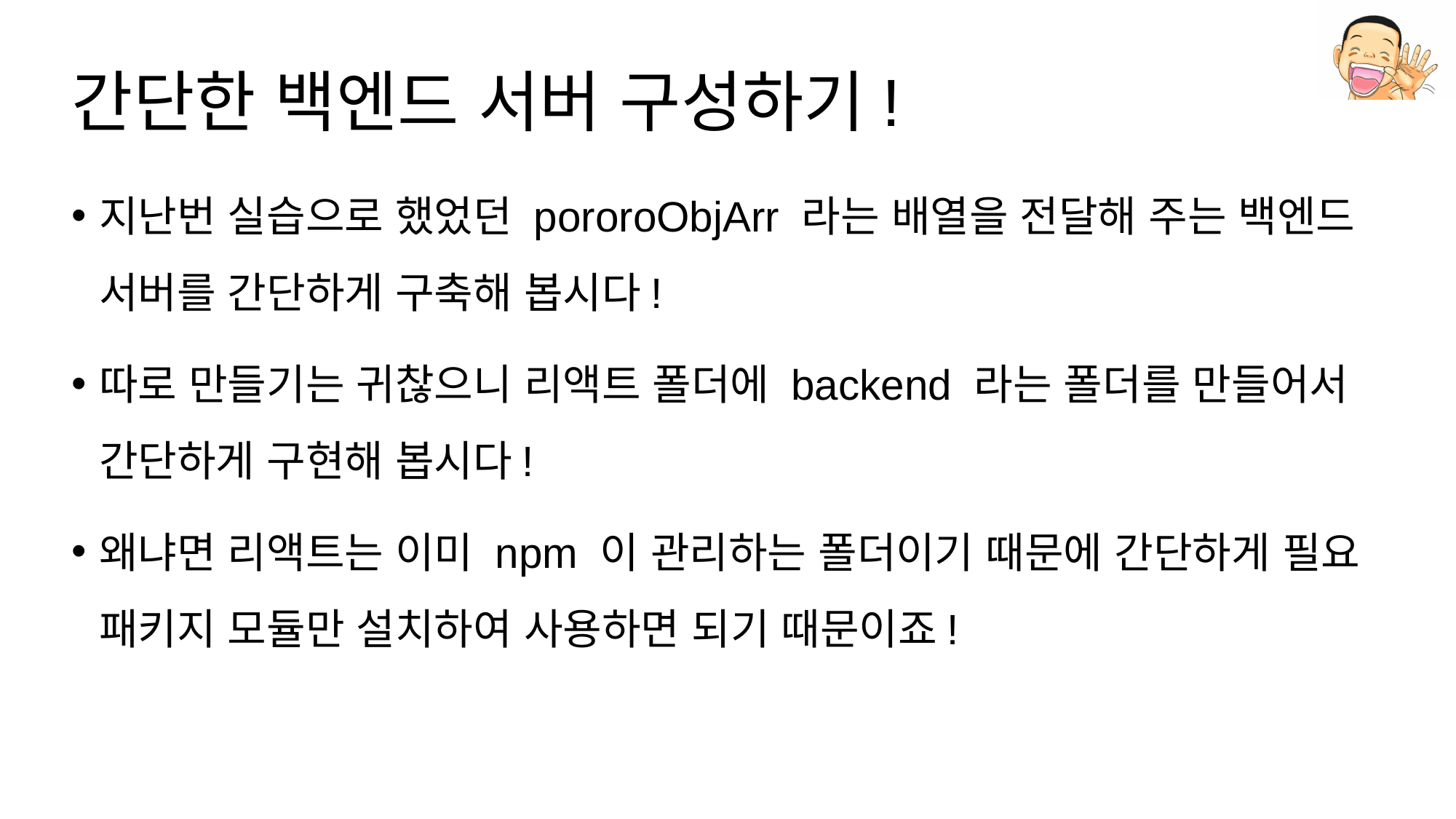

# 간단한 백엔드 서버 구성하기!
지난번 실습으로 했었던 pororoObjArr 라는 배열을 전달해 주는 백엔드 서버를 간단하게 구축해 봅시다!
따로 만들기는 귀찮으니 리액트 폴더에 backend 라는 폴더를 만들어서 간단하게 구현해 봅시다!
왜냐면 리액트는 이미 npm 이 관리하는 폴더이기 때문에 간단하게 필요 패키지 모듈만 설치하여 사용하면 되기 때문이죠!